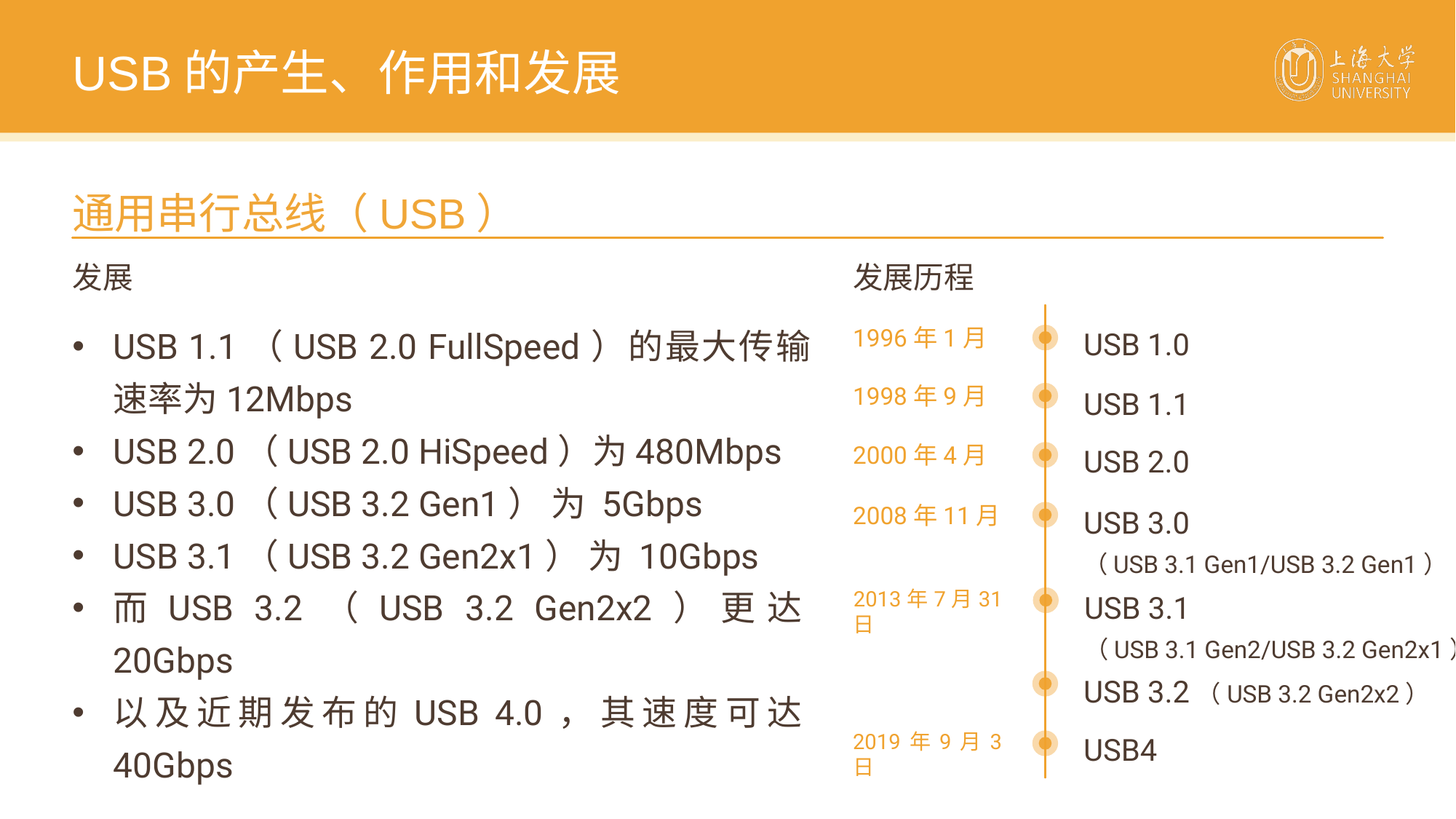

USB的产生、作用和发展
通用串行总线（USB）
发展
发展历程
USB 1.1（USB 2.0 FullSpeed）的最大传输速率为12Mbps
USB 2.0（USB 2.0 HiSpeed）为480Mbps
USB 3.0（USB 3.2 Gen1） 为 5Gbps
USB 3.1（USB 3.2 Gen2x1） 为 10Gbps
而USB 3.2（USB 3.2 Gen2x2）更达20Gbps
以及近期发布的USB 4.0，其速度可达40Gbps
USB 1.0
1996年1月

USB 1.1
1998年9月

USB 2.0
2000年4月

USB 3.0
（USB 3.1 Gen1/USB 3.2 Gen1）
2008年11月

USB 3.1
（USB 3.1 Gen2/USB 3.2 Gen2x1）
2013年7月31日

USB 3.2（USB 3.2 Gen2x2）

USB4
2019年9月3日